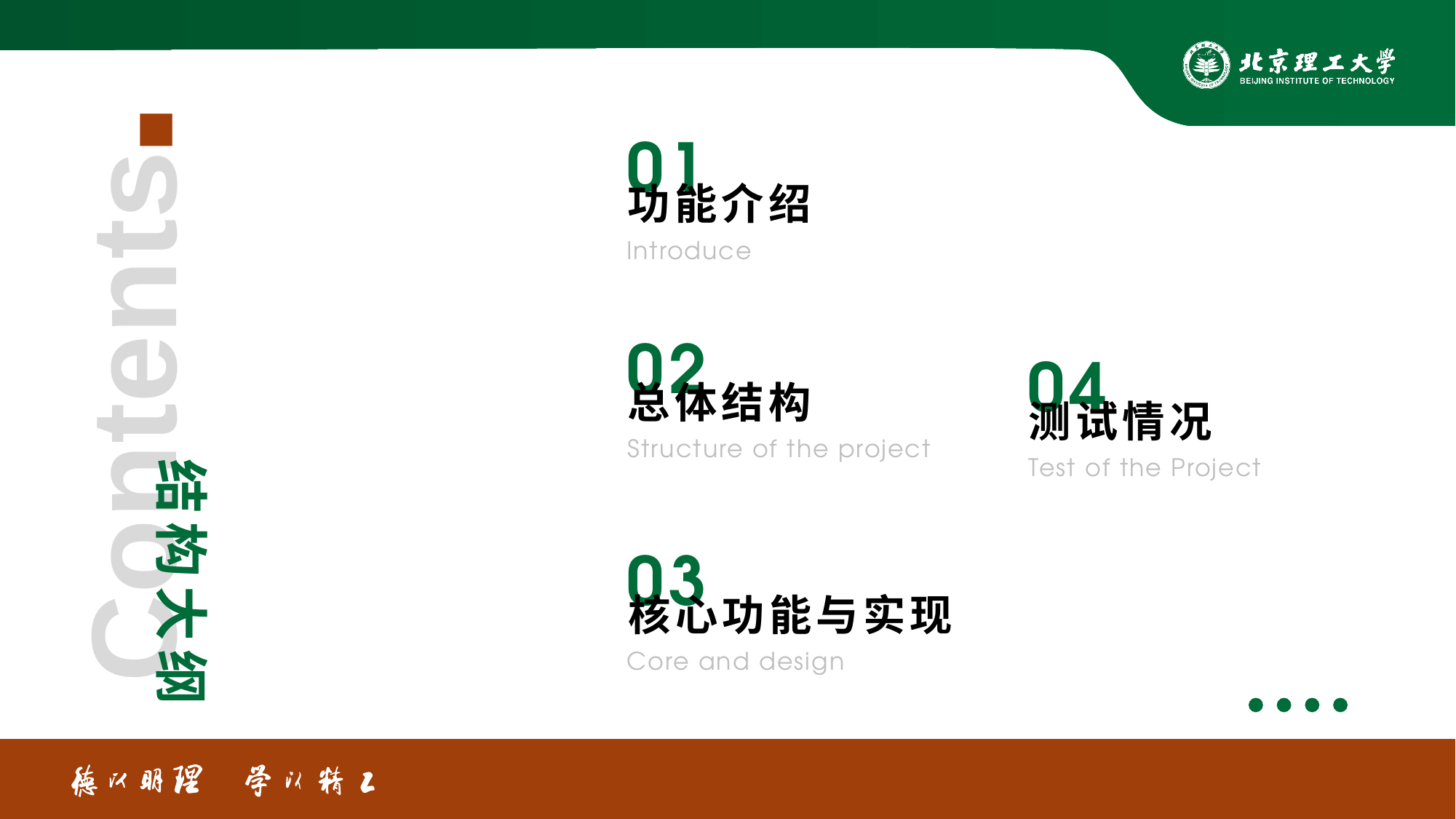

01
功能介绍
Introduce
02
总体结构
Structure of the project

04
测试情况
Test of the Project
03
核心功能与实现
Core and design